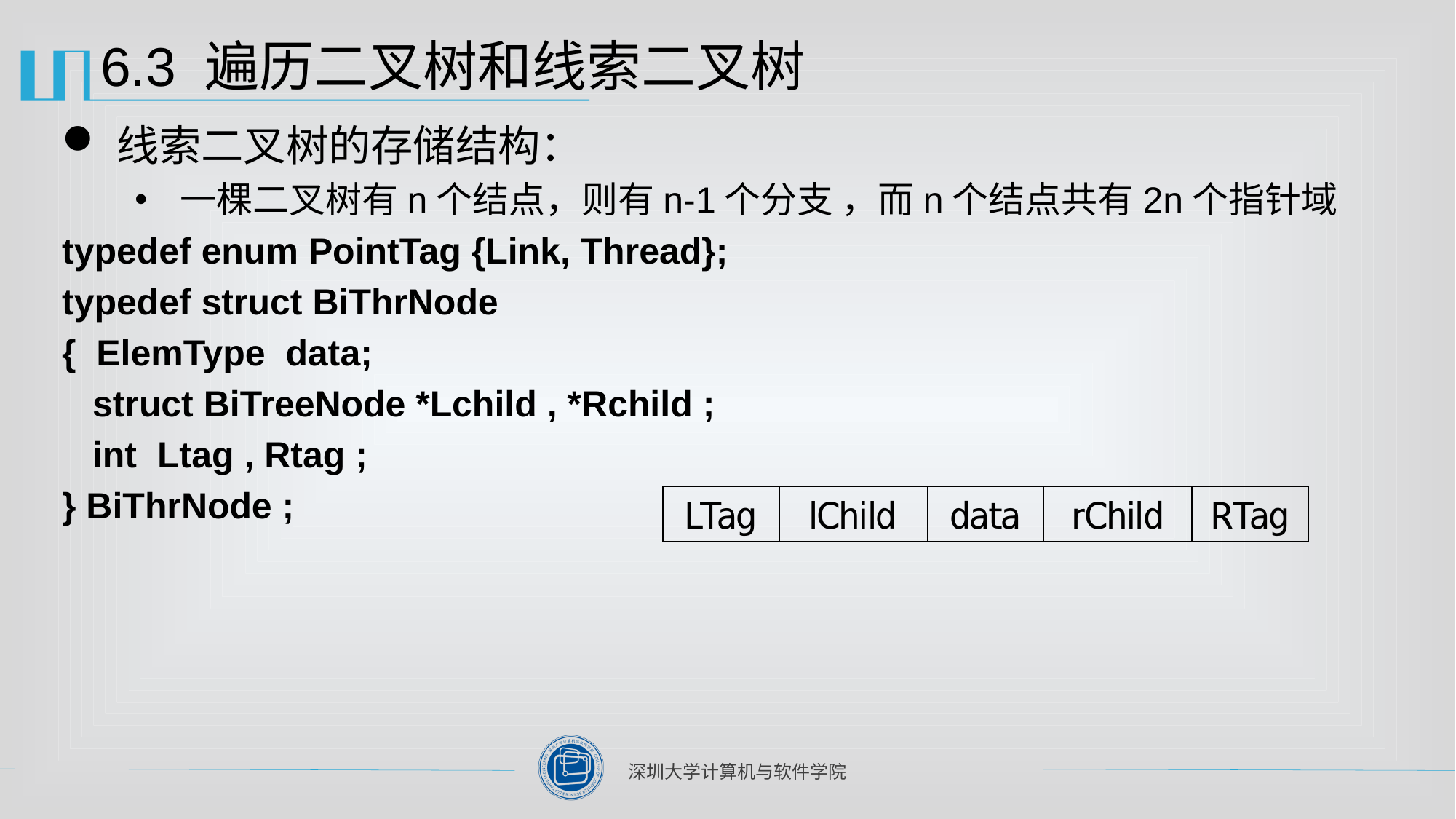

# 6.3 遍历二叉树和线索二叉树
线索二叉树的存储结构：
一棵二叉树有n个结点，则有n-1个分支 ，而n个结点共有2n个指针域
typedef enum PointTag {Link, Thread};
typedef struct BiThrNode
{  ElemType  data;
   struct BiTreeNode *Lchild , *Rchild ;
   int  Ltag , Rtag ;
} BiThrNode ;

LTag
lChild
data
rChild
RTag
61